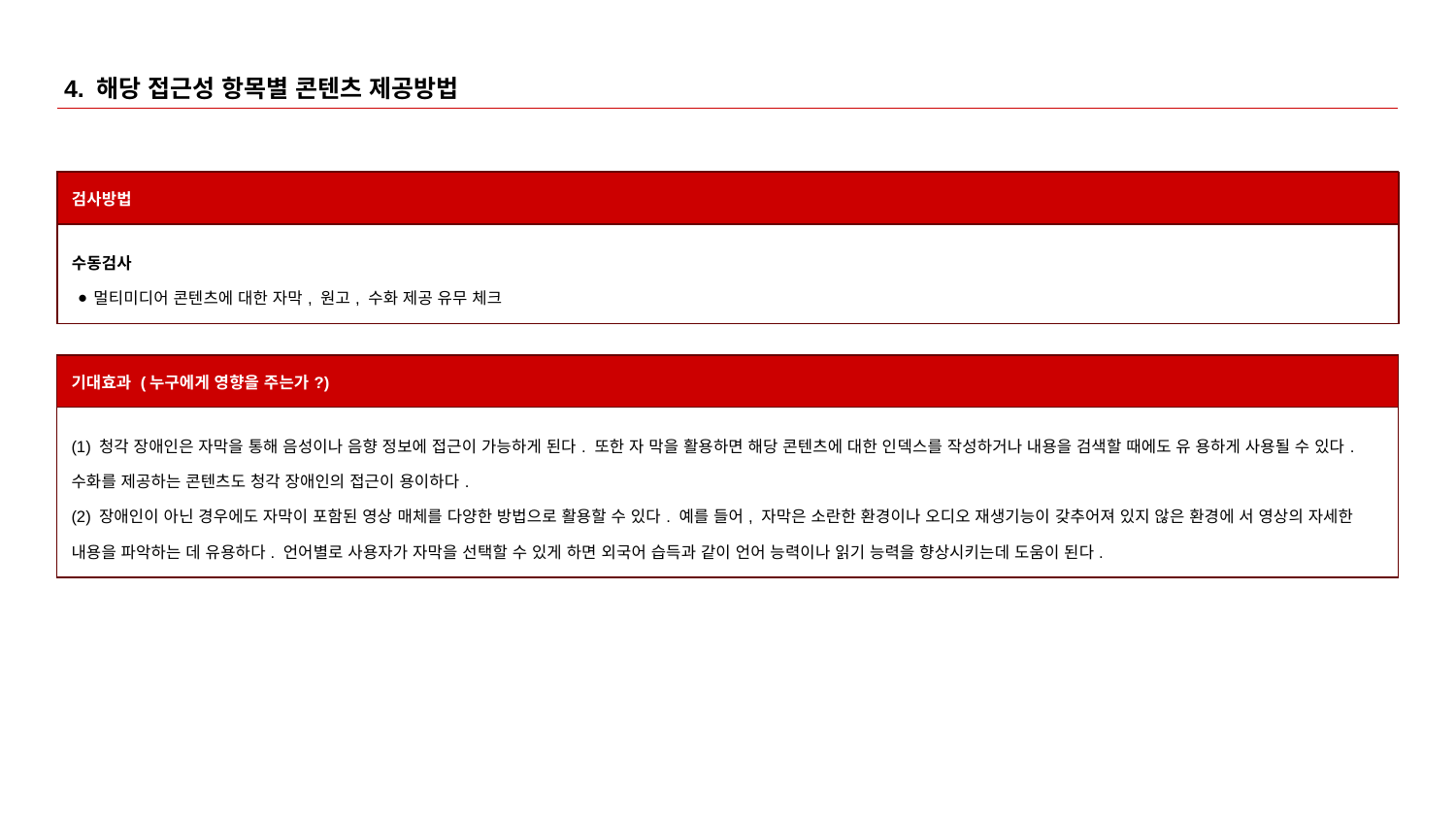

# 4. 해당 접근성 항목별 콘텐츠 제공방법
| 검사방법 |
| --- |
| 수동검사 멀티미디어 콘텐츠에 대한 자막, 원고, 수화 제공 유무 체크 |
| 기대효과 (누구에게 영향을 주는가?) |
| --- |
| (1) 청각 장애인은 자막을 통해 음성이나 음향 정보에 접근이 가능하게 된다. 또한 자 막을 활용하면 해당 콘텐츠에 대한 인덱스를 작성하거나 내용을 검색할 때에도 유 용하게 사용될 수 있다. 수화를 제공하는 콘텐츠도 청각 장애인의 접근이 용이하다. (2) 장애인이 아닌 경우에도 자막이 포함된 영상 매체를 다양한 방법으로 활용할 수 있다. 예를 들어, 자막은 소란한 환경이나 오디오 재생기능이 갖추어져 있지 않은 환경에 서 영상의 자세한 내용을 파악하는 데 유용하다. 언어별로 사용자가 자막을 선택할 수 있게 하면 외국어 습득과 같이 언어 능력이나 읽기 능력을 향상시키는데 도움이 된다. |